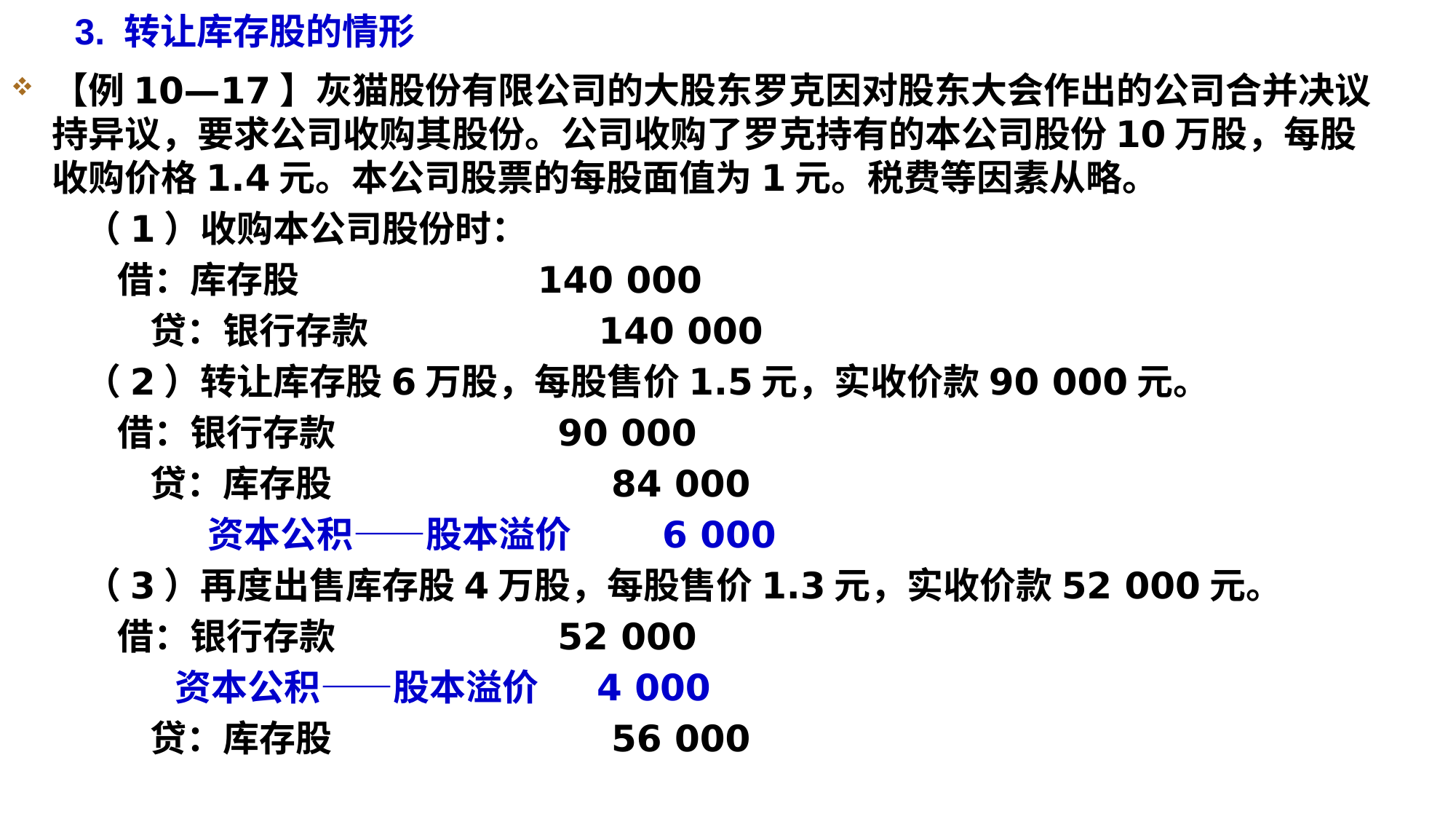

3. 转让库存股的情形
【例10—17】灰猫股份有限公司的大股东罗克因对股东大会作出的公司合并决议持异议，要求公司收购其股份。公司收购了罗克持有的本公司股份10万股，每股收购价格1.4元。本公司股票的每股面值为1元。税费等因素从略。
        （1）收购本公司股份时：
            借：库存股                            140 000
                贷：银行存款                           140 000
        （2）转让库存股6万股，每股售价1.5元，实收价款90 000元。
            借：银行存款                          90 000
                贷：库存股                                 84 000
                       资本公积——股本溢价          6 000
        （3）再度出售库存股4万股，每股售价1.3元，实收价款52 000元。
            借：银行存款                          52 000
                   资本公积——股本溢价      4 000
                贷：库存股                                 56 000